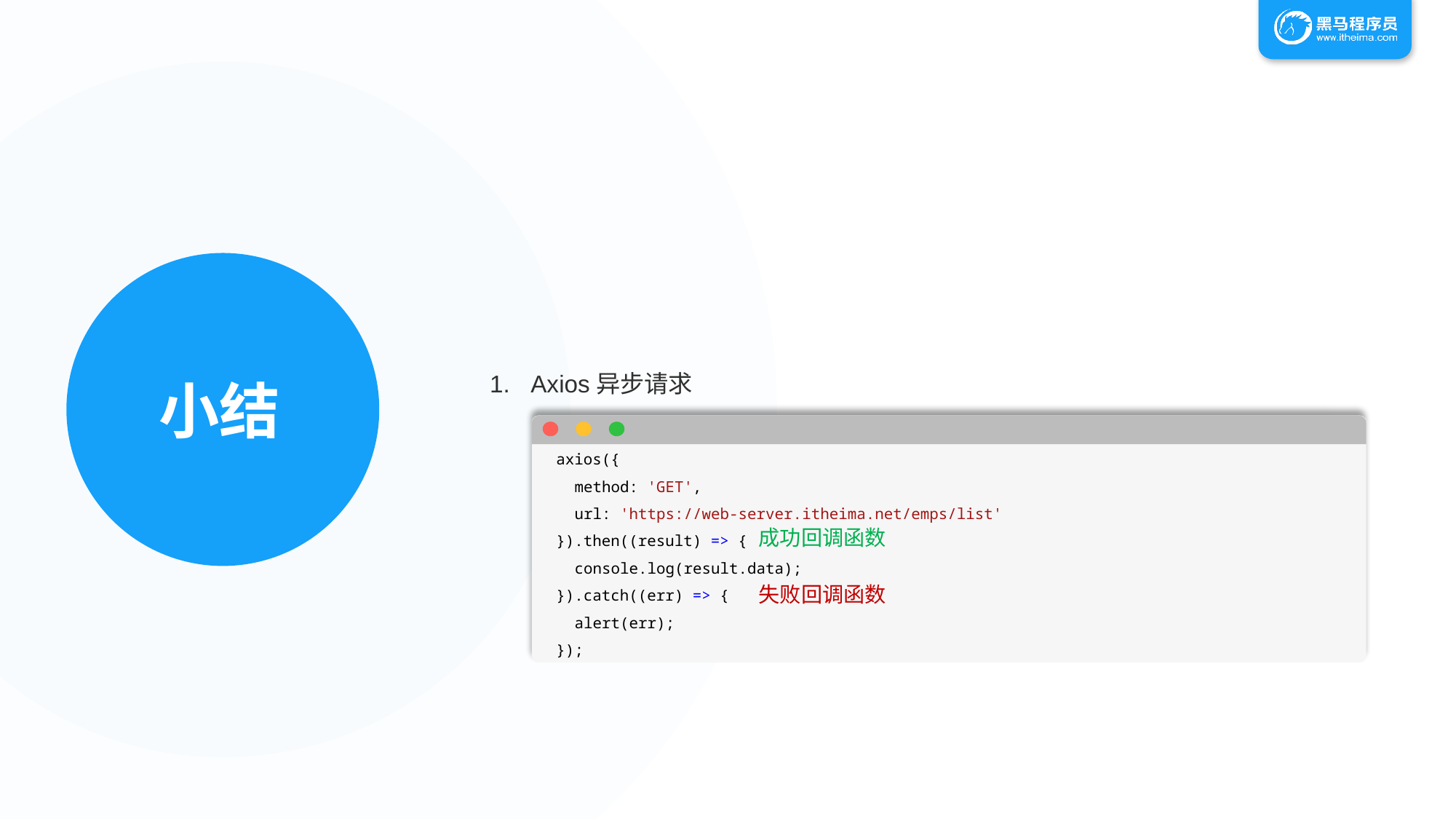

Axios异步请求

  axios({
    method: 'GET',
    url: 'https://web-server.itheima.net/emps/list'
  }).then((result) => {
    console.log(result.data);
  }).catch((err) => {
    alert(err);
  });

成功回调函数
失败回调函数